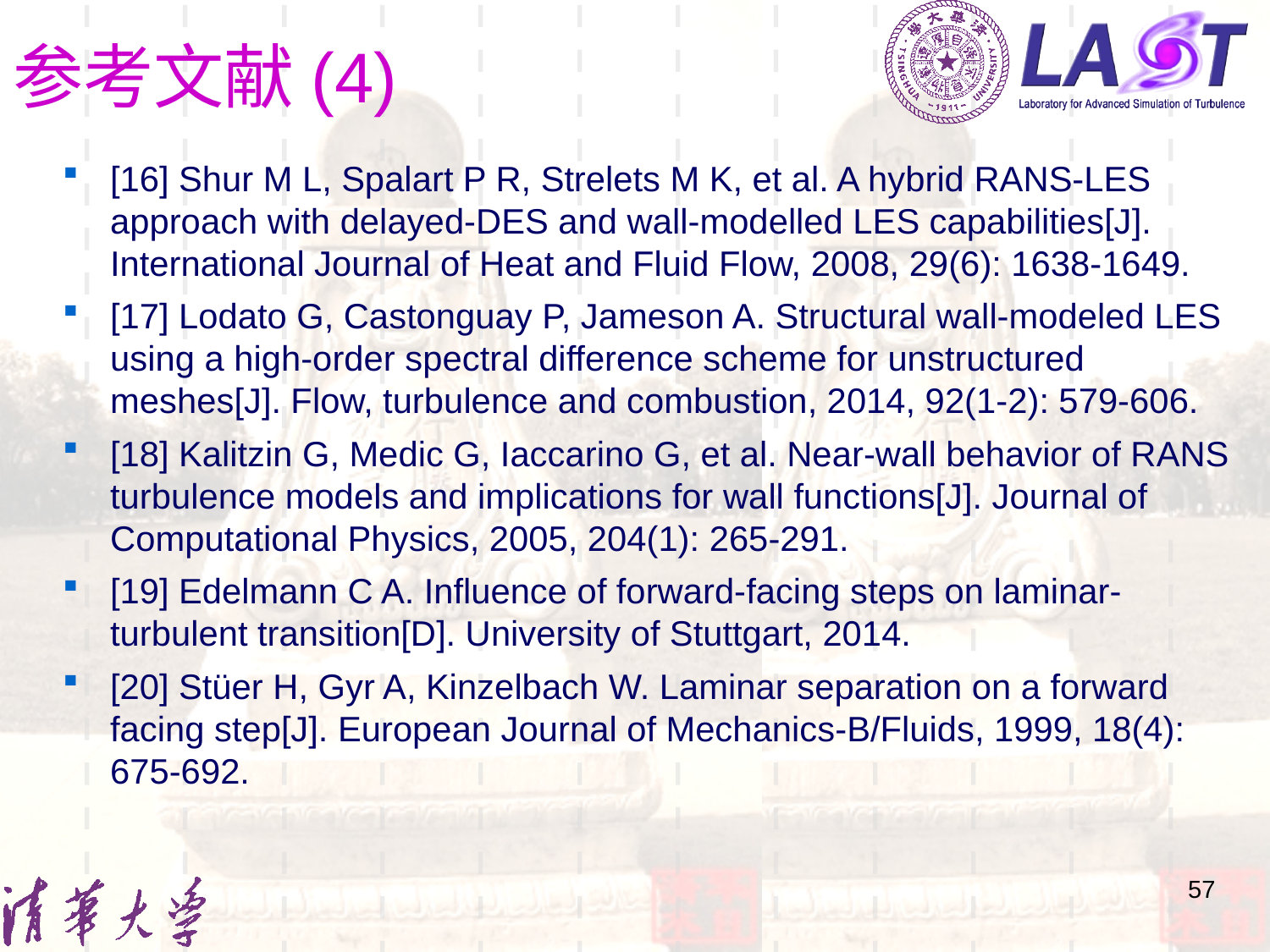

# 参考文献(4)
[16] Shur M L, Spalart P R, Strelets M K, et al. A hybrid RANS-LES approach with delayed-DES and wall-modelled LES capabilities[J]. International Journal of Heat and Fluid Flow, 2008, 29(6): 1638-1649.
[17] Lodato G, Castonguay P, Jameson A. Structural wall-modeled LES using a high-order spectral difference scheme for unstructured meshes[J]. Flow, turbulence and combustion, 2014, 92(1-2): 579-606.
[18] Kalitzin G, Medic G, Iaccarino G, et al. Near-wall behavior of RANS turbulence models and implications for wall functions[J]. Journal of Computational Physics, 2005, 204(1): 265-291.
[19] Edelmann C A. Influence of forward-facing steps on laminar-turbulent transition[D]. University of Stuttgart, 2014.
[20] Stüer H, Gyr A, Kinzelbach W. Laminar separation on a forward facing step[J]. European Journal of Mechanics-B/Fluids, 1999, 18(4): 675-692.
57